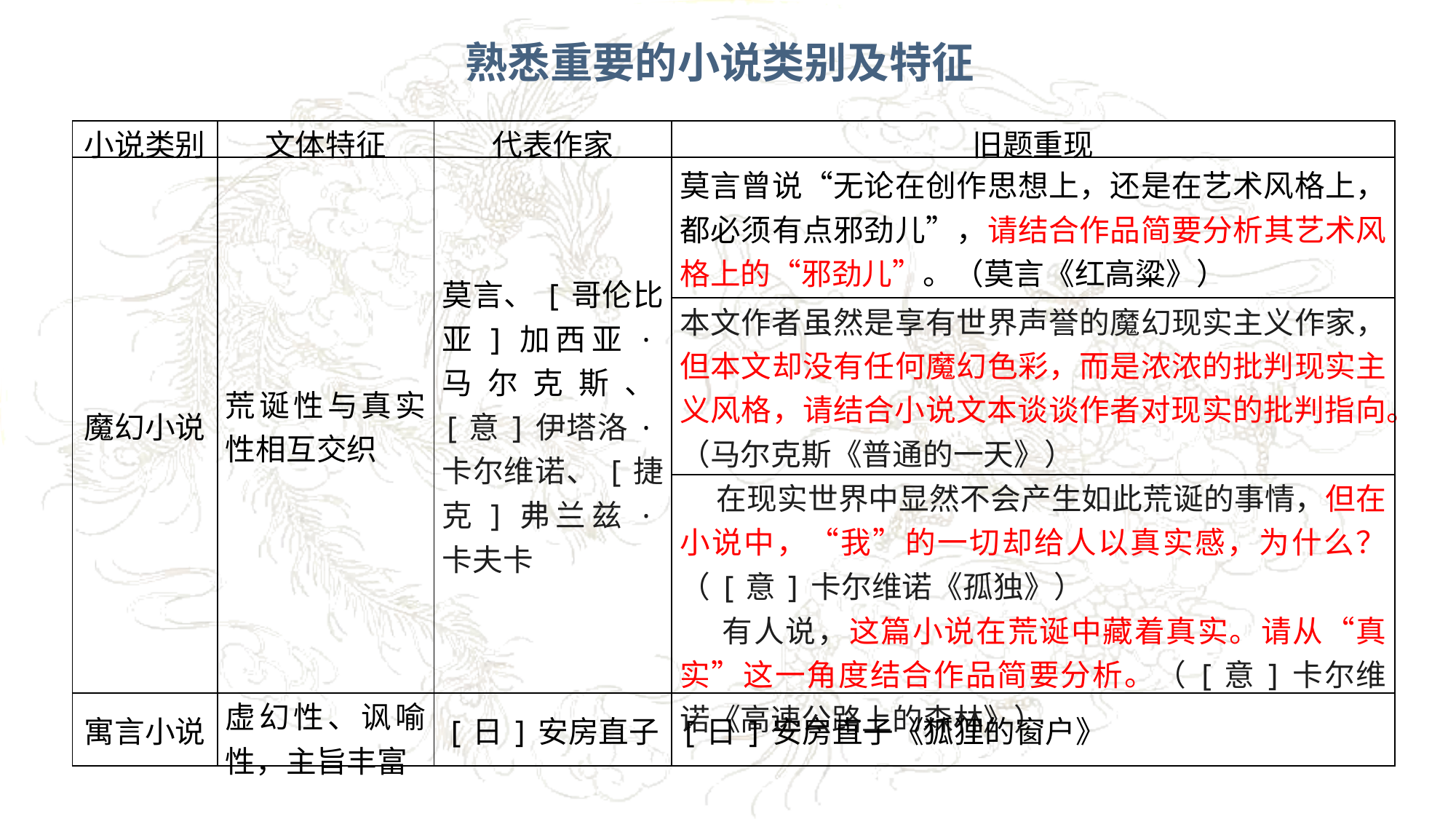

熟悉重要的小说类别及特征

| 小说类别 | 文体特征 | 代表作家 | 旧题重现 |
| --- | --- | --- | --- |
| 魔幻小说 | 荒诞性与真实性相互交织 | 莫言、[哥伦比亚]加西亚·马尔克斯、[意]伊塔洛·卡尔维诺、[捷克]弗兰兹·卡夫卡 | 莫言曾说“无论在创作思想上，还是在艺术风格上，都必须有点邪劲儿”，请结合作品简要分析其艺术风格上的“邪劲儿”。（莫言《红高粱》） |
|  |  |  | 本文作者虽然是享有世界声誉的魔幻现实主义作家，但本文却没有任何魔幻色彩，而是浓浓的批判现实主义风格，请结合小说文本谈谈作者对现实的批判指向。（马尔克斯《普通的一天》） |
|  |  |  | 在现实世界中显然不会产生如此荒诞的事情，但在小说中，“我”的一切却给人以真实感，为什么？（[意]卡尔维诺《孤独》） 有人说，这篇小说在荒诞中藏着真实。请从“真实”这一角度结合作品简要分析。（[意]卡尔维诺《高速公路上的森林》） |
| 寓言小说 | 虚幻性、讽喻性，主旨丰富 | [日]安房直子 | [日]安房直子《狐狸的窗户》 |